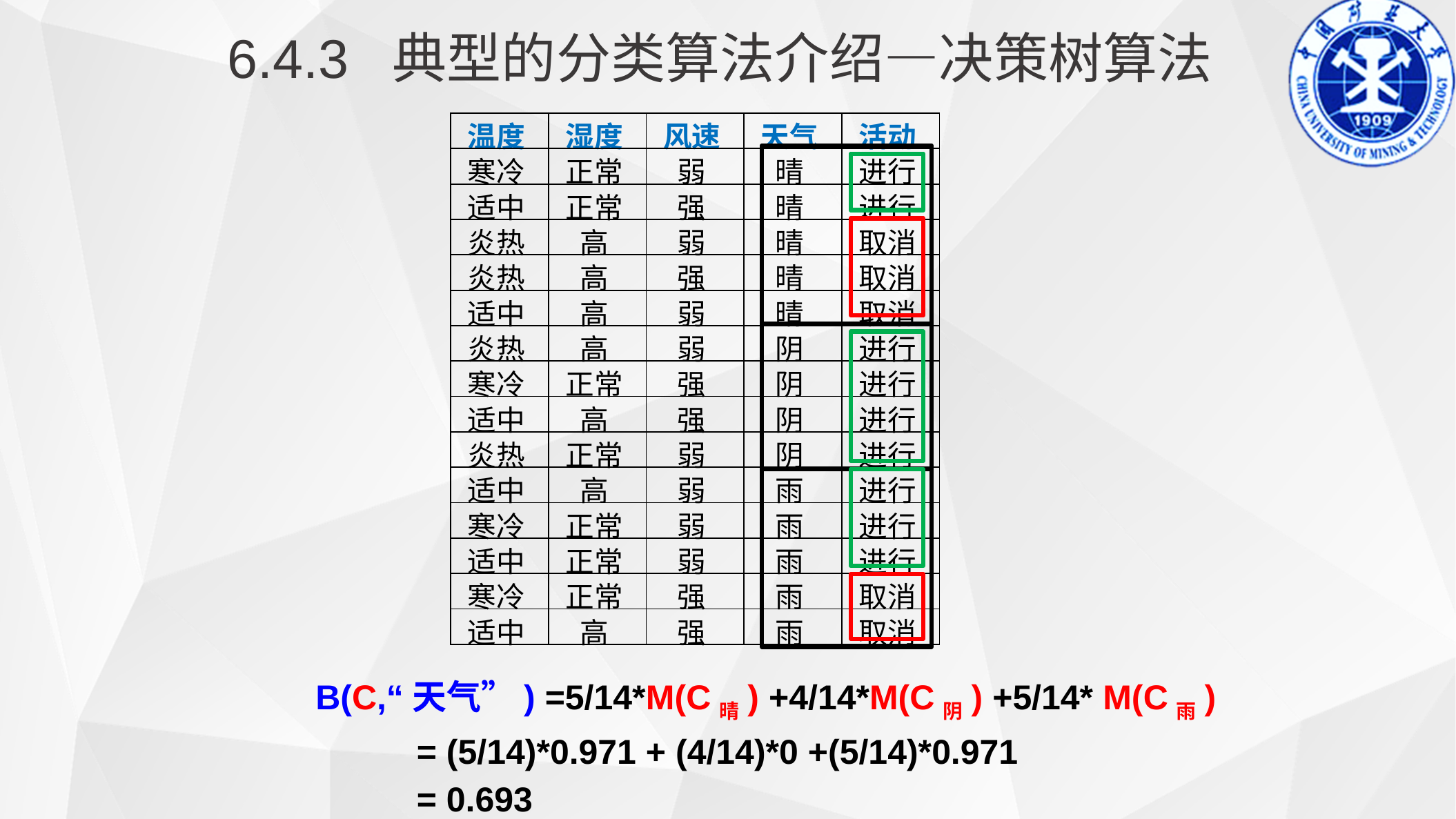

6.4.3  典型的分类算法介绍—决策树算法
| 温度 | 湿度 | 风速 | 天气 | 活动 |
| --- | --- | --- | --- | --- |
| 寒冷 | 正常 | 弱 | 晴 | 进行 |
| 适中 | 正常 | 强 | 晴 | 进行 |
| 炎热 | 高 | 弱 | 晴 | 取消 |
| 炎热 | 高 | 强 | 晴 | 取消 |
| 适中 | 高 | 弱 | 晴 | 取消 |
| 炎热 | 高 | 弱 | 阴 | 进行 |
| 寒冷 | 正常 | 强 | 阴 | 进行 |
| 适中 | 高 | 强 | 阴 | 进行 |
| 炎热 | 正常 | 弱 | 阴 | 进行 |
| 适中 | 高 | 弱 | 雨 | 进行 |
| 寒冷 | 正常 | 弱 | 雨 | 进行 |
| 适中 | 正常 | 弱 | 雨 | 进行 |
| 寒冷 | 正常 | 强 | 雨 | 取消 |
| 适中 | 高 | 强 | 雨 | 取消 |

　 B(C,“天气”) =5/14*M(C晴) +4/14*M(C阴) +5/14* M(C雨)
= (5/14)*0.971 + (4/14)*0 +(5/14)*0.971
= 0.693
136